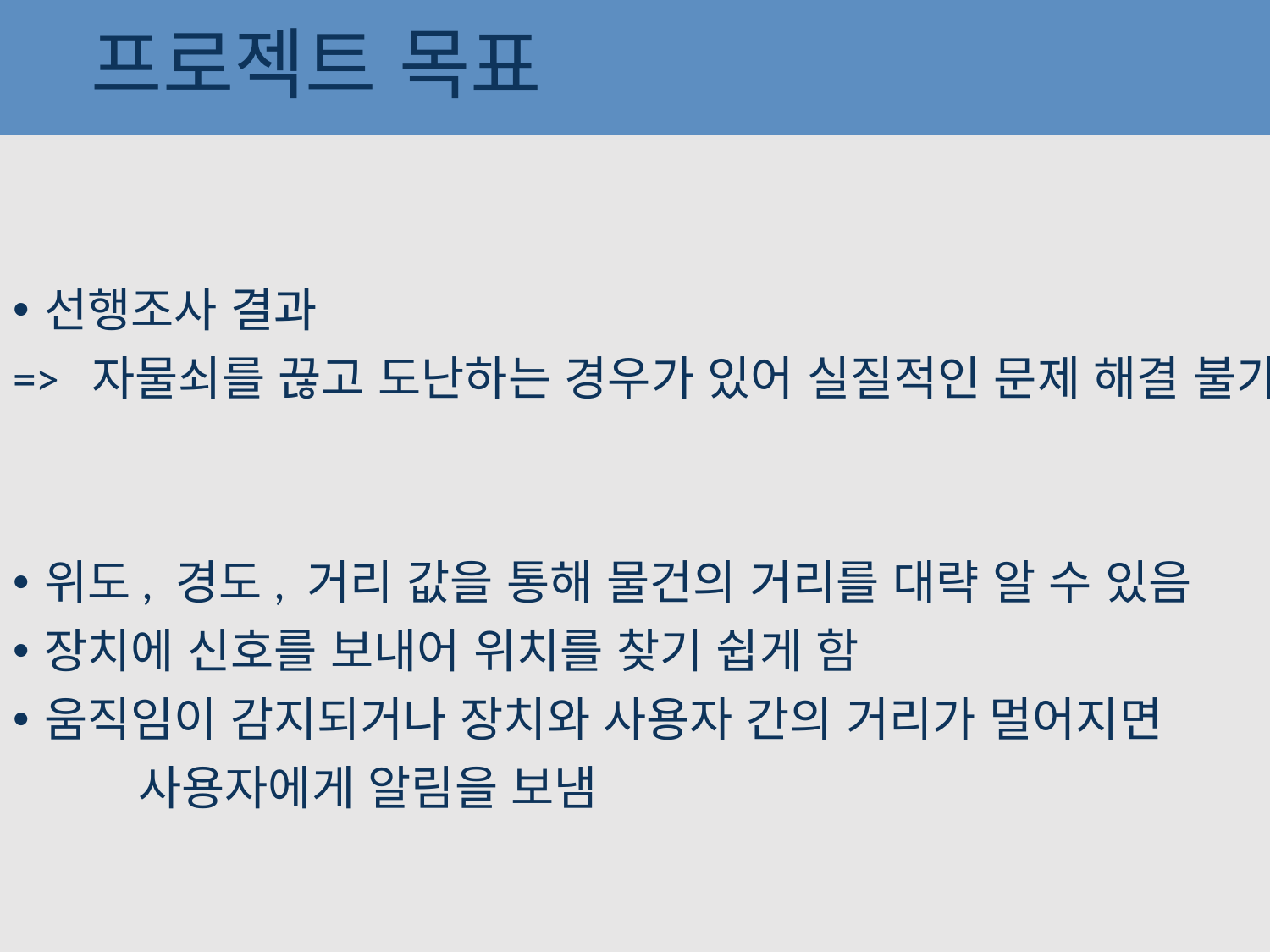

프로젝트 목표

선행조사 결과
=>  자물쇠를 끊고 도난하는 경우가 있어 실질적인 문제 해결 불가능

위도, 경도, 거리 값을 통해 물건의 거리를 대략 알 수 있음
장치에 신호를 보내어 위치를 찾기 쉽게 함
움직임이 감지되거나 장치와 사용자 간의 거리가 멀어지면
	사용자에게 알림을 보냄